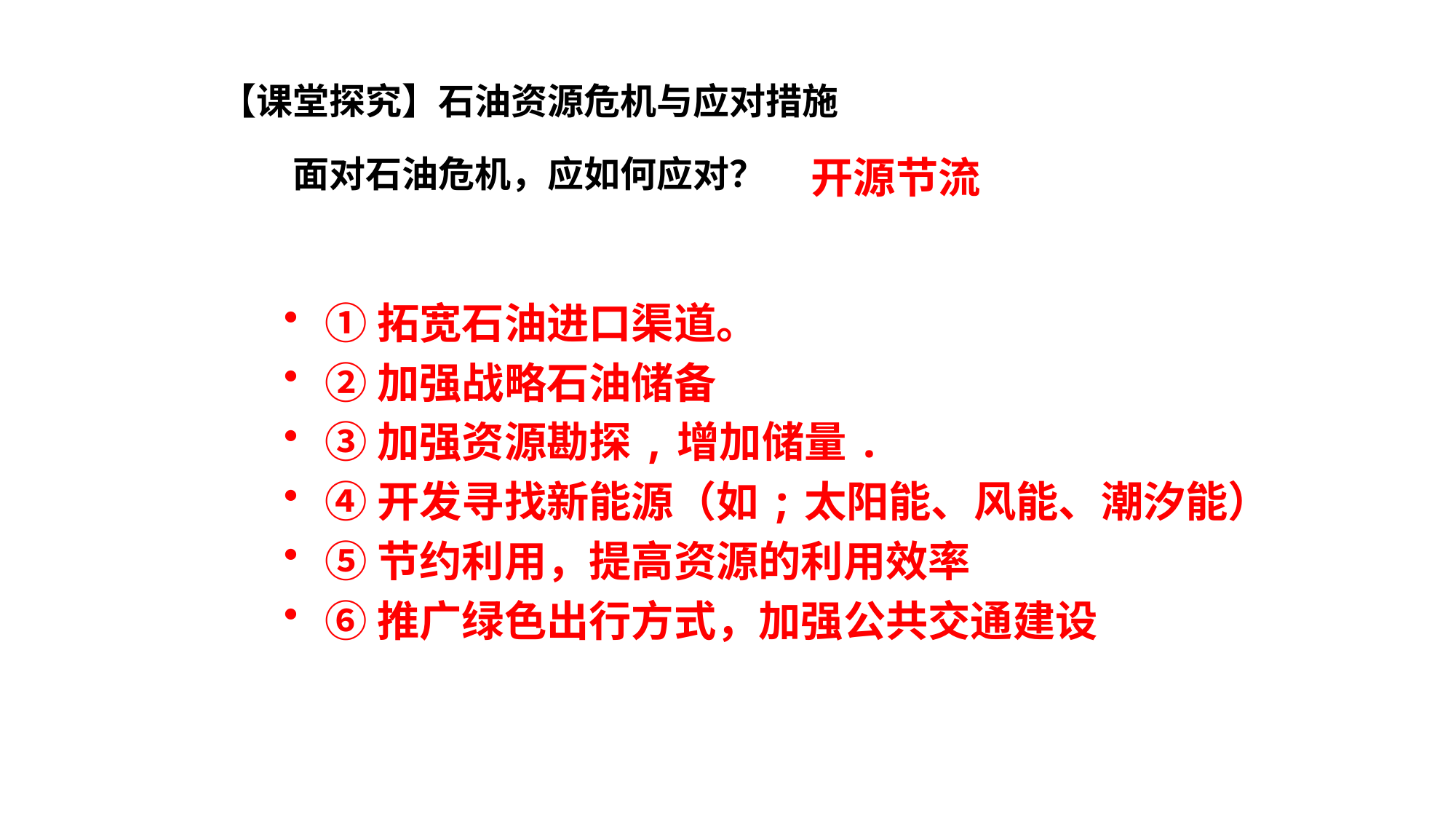

【课堂探究】石油资源危机与应对措施
面对石油危机，应如何应对？
开源节流
①拓宽石油进口渠道。
②加强战略石油储备
③加强资源勘探,增加储量.
④开发寻找新能源（如;太阳能、风能、潮汐能）
⑤节约利用，提高资源的利用效率
⑥推广绿色出行方式，加强公共交通建设